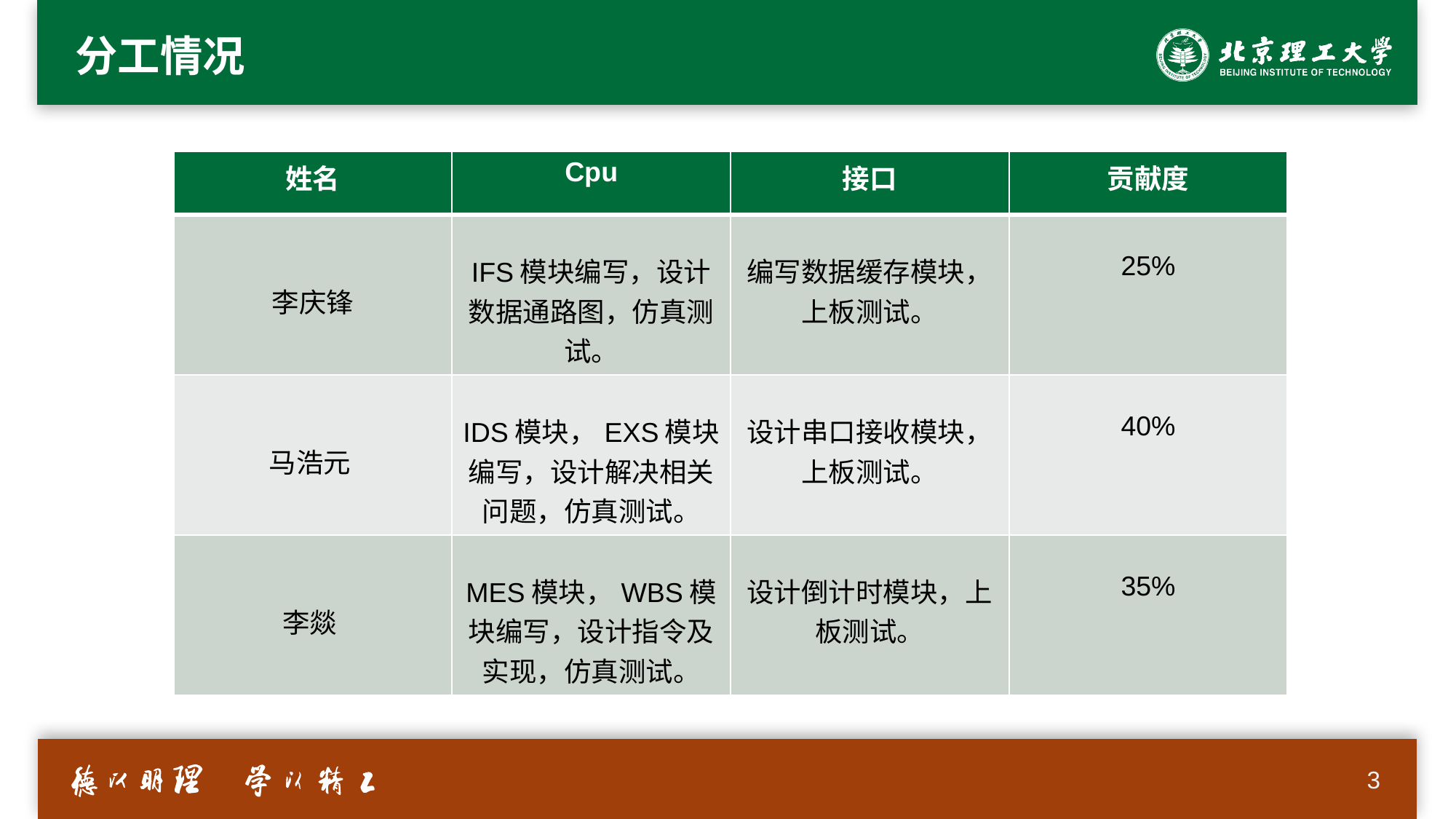

# 分工情况
| 姓名 | Cpu | 接口 | 贡献度 |
| --- | --- | --- | --- |
| 李庆锋 | IFS模块编写，设计数据通路图，仿真测试。 | 编写数据缓存模块，上板测试。 | 25% |
| 马浩元 | IDS模块，EXS模块编写，设计解决相关问题，仿真测试。 | 设计串口接收模块，上板测试。 | 40% |
| 李燚 | MES模块，WBS模块编写，设计指令及实现，仿真测试。 | 设计倒计时模块，上板测试。 | 35% |